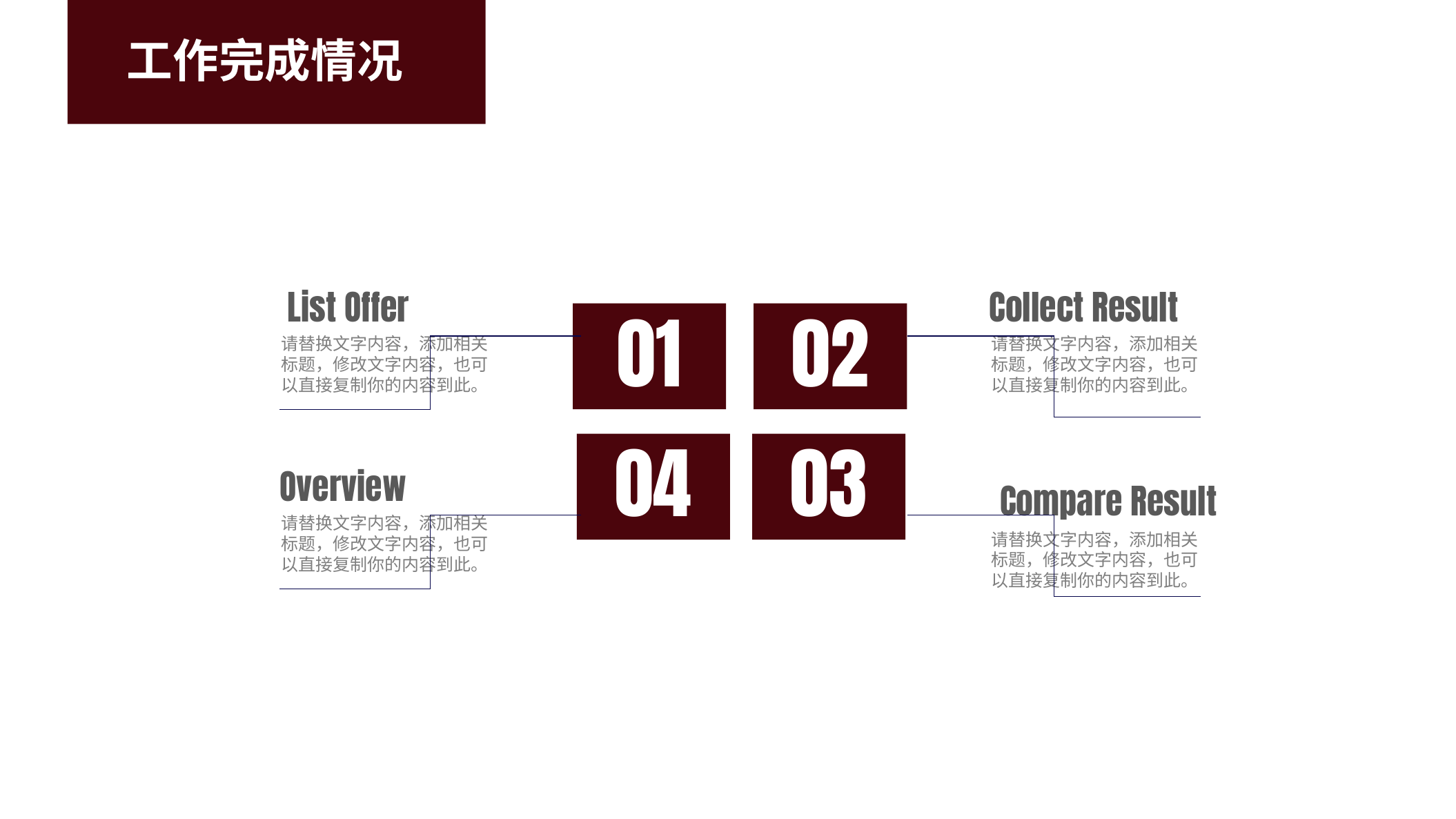

工作完成情况
List Offer
Collect Result
01
02
请替换文字内容，添加相关标题，修改文字内容，也可以直接复制你的内容到此。
请替换文字内容，添加相关标题，修改文字内容，也可以直接复制你的内容到此。
04
03
Overview
Compare Result
请替换文字内容，添加相关标题，修改文字内容，也可以直接复制你的内容到此。
请替换文字内容，添加相关标题，修改文字内容，也可以直接复制你的内容到此。